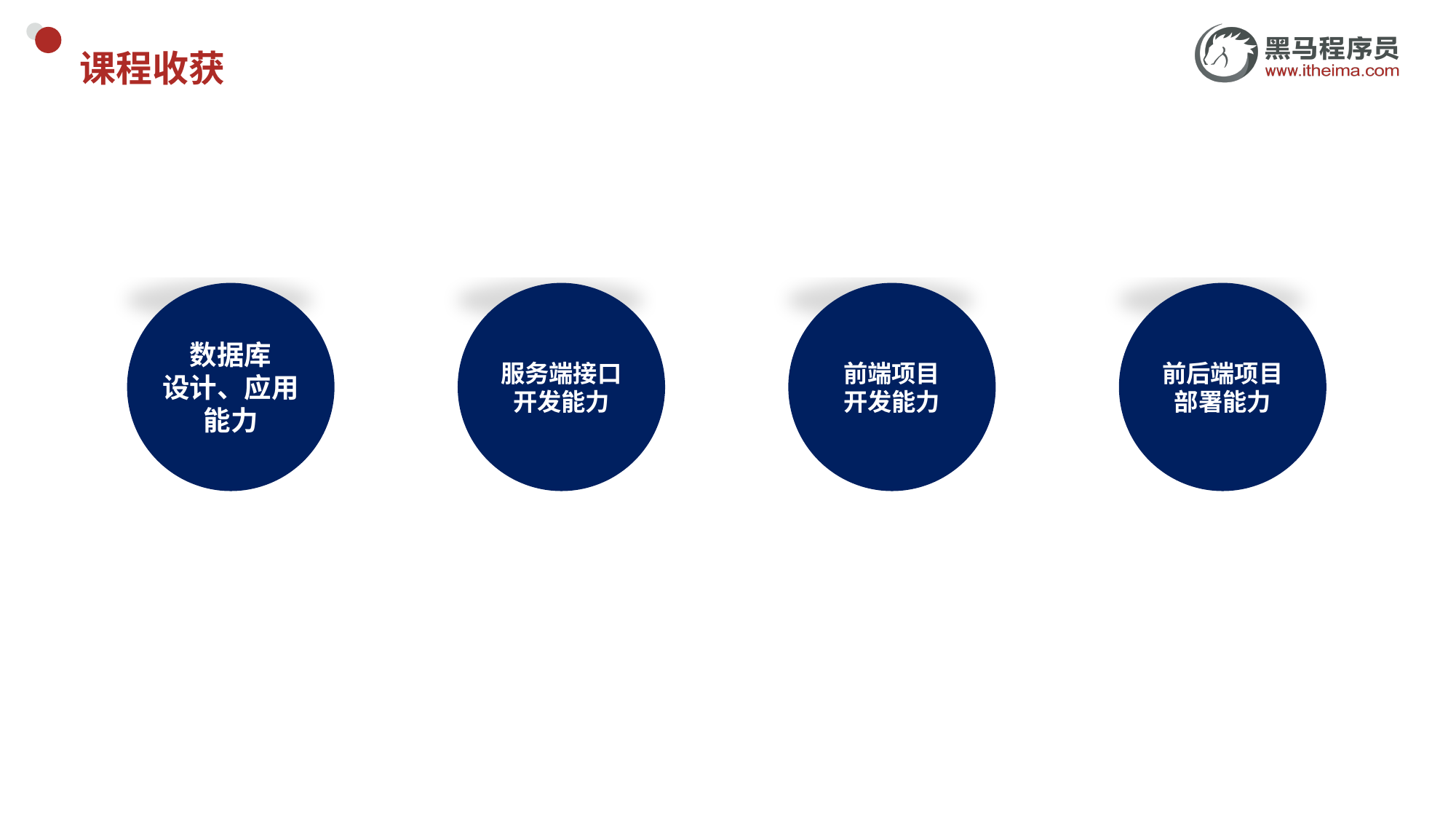

# 课程收获
数据库
设计、应用能力
服务端接口开发能力
前端项目
开发能力
前后端项目部署能力